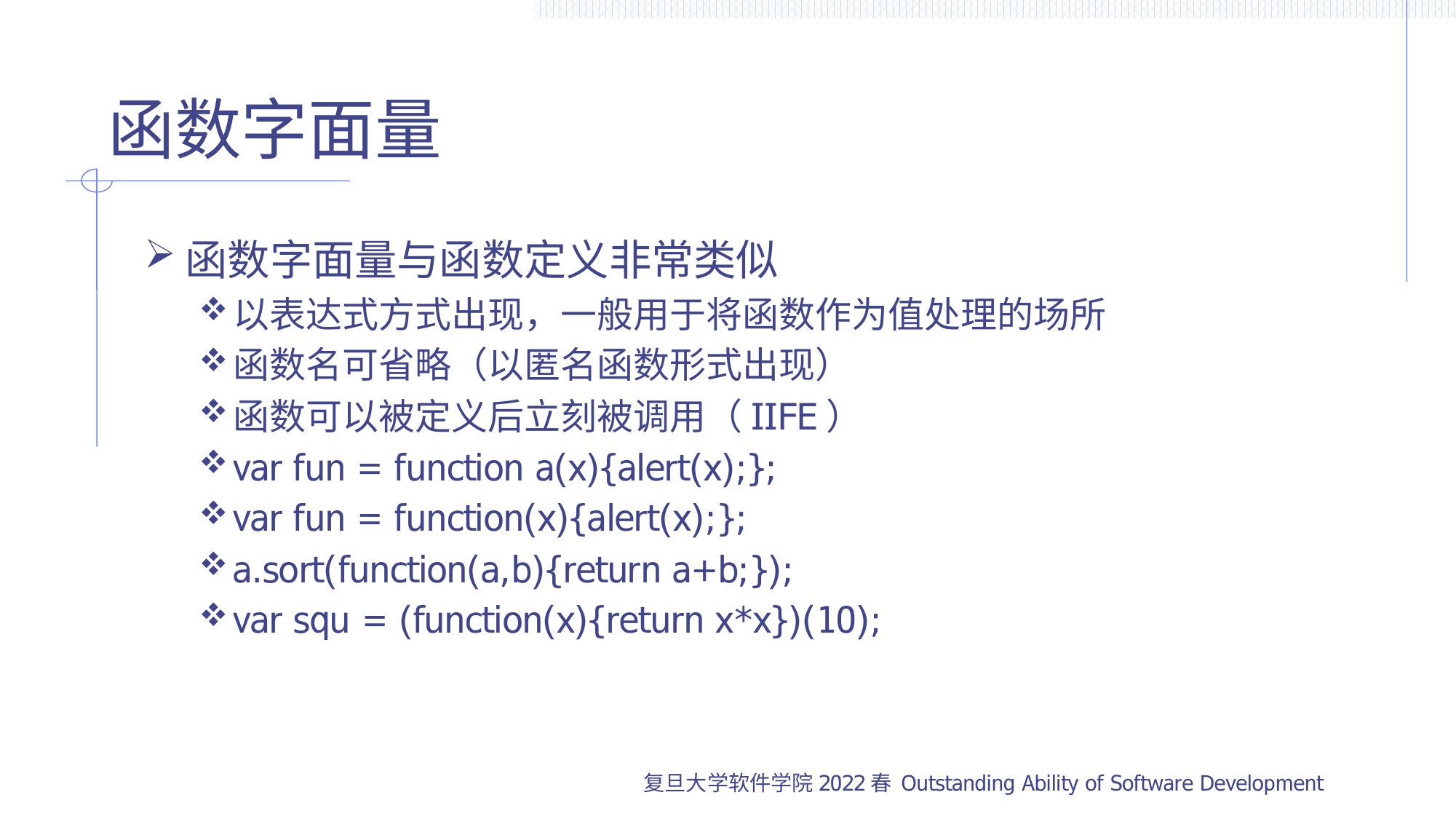

# 函数字面量
函数字面量与函数定义非常类似
以表达式方式出现，一般用于将函数作为值处理的场所
函数名可省略（以匿名函数形式出现）
函数可以被定义后立刻被调用（IIFE）
var fun = function a(x){alert(x);};
var fun = function(x){alert(x);};
a.sort(function(a,b){return a+b;});
var squ = (function(x){return x*x})(10);